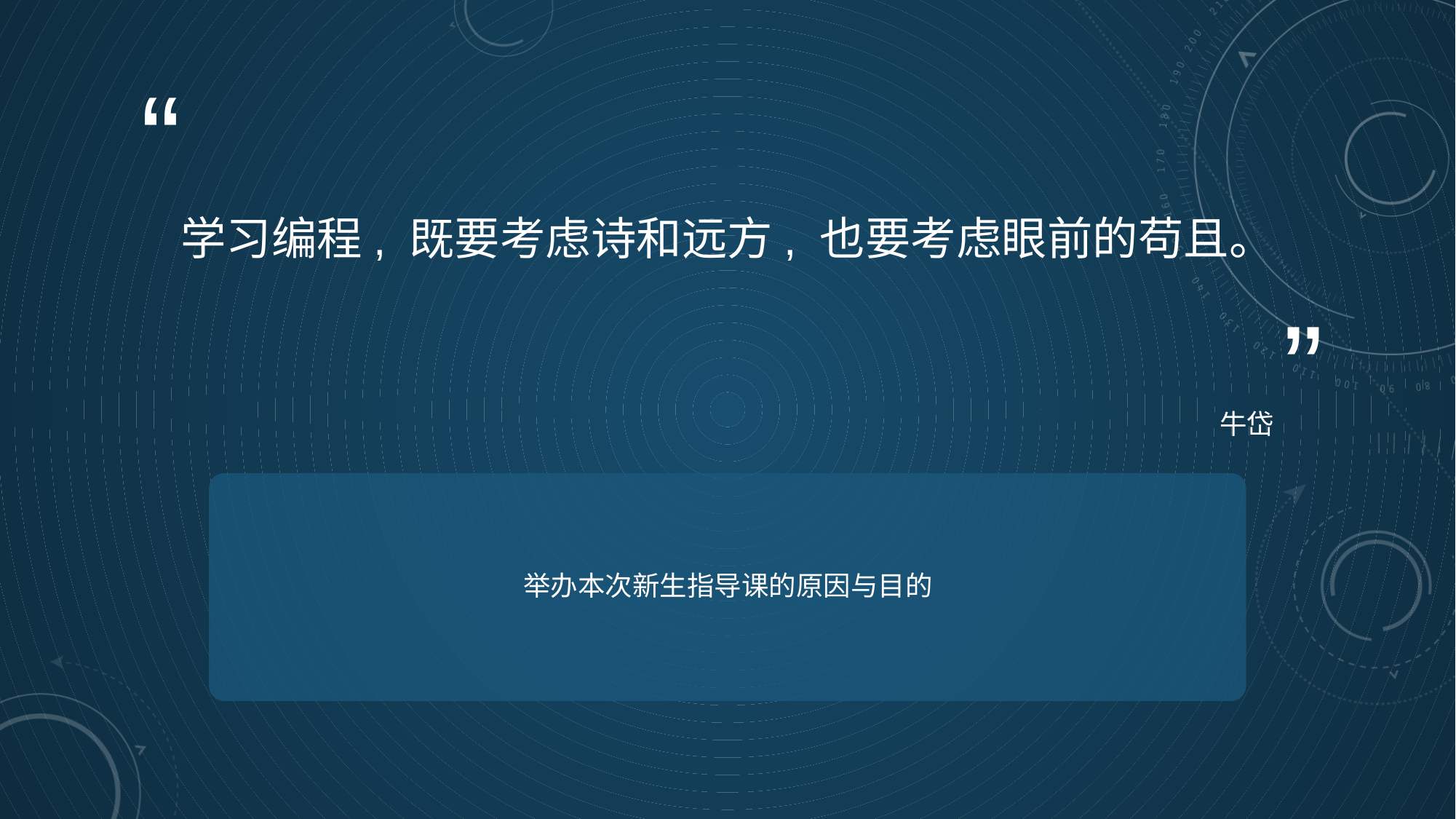

# 学习编程, 既要考虑诗和远方, 也要考虑眼前的苟且。
牛岱
举办本次新生指导课的原因与目的